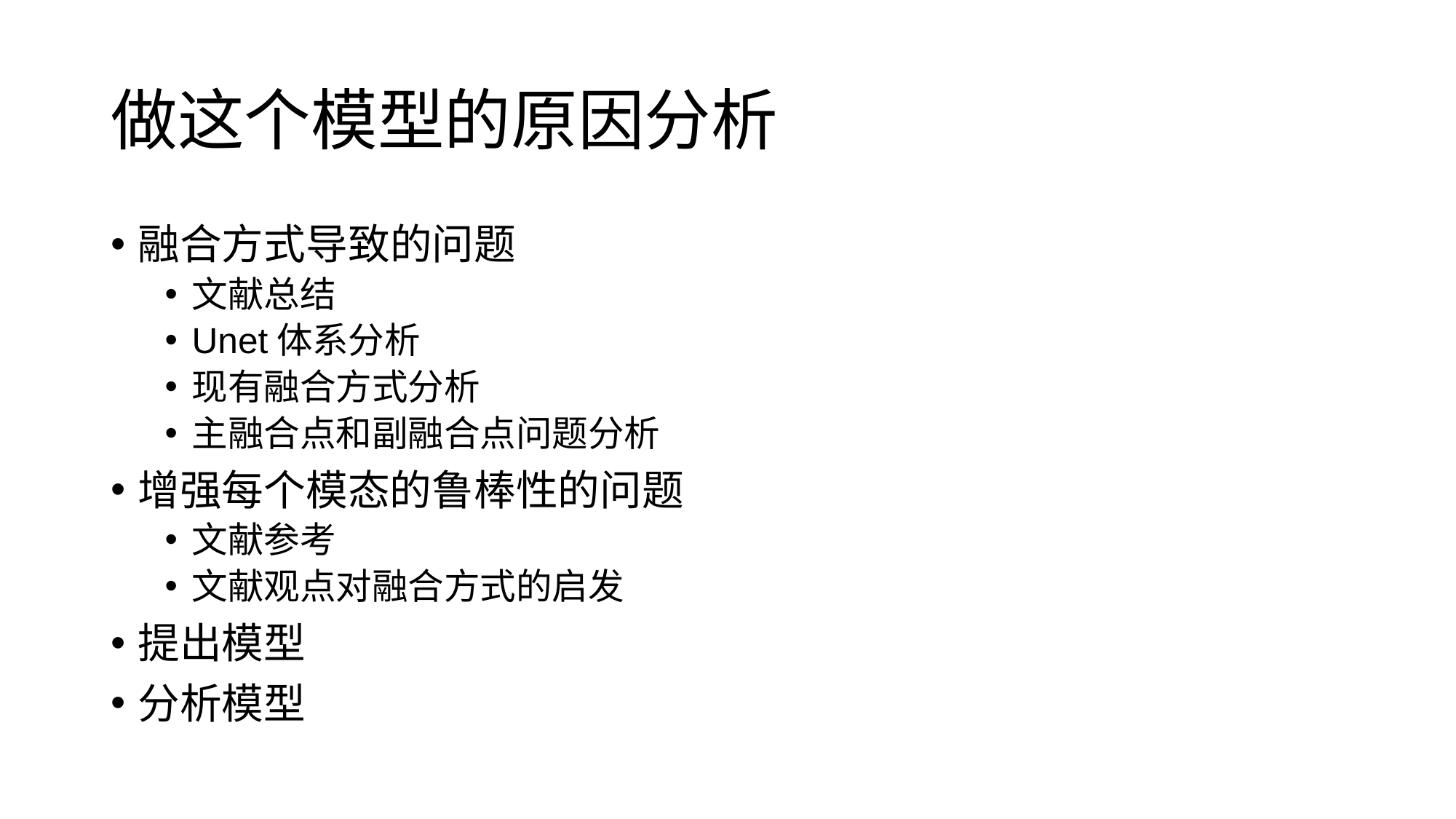

# 做这个模型的原因分析
融合方式导致的问题
文献总结
Unet体系分析
现有融合方式分析
主融合点和副融合点问题分析
增强每个模态的鲁棒性的问题
文献参考
文献观点对融合方式的启发
提出模型
分析模型